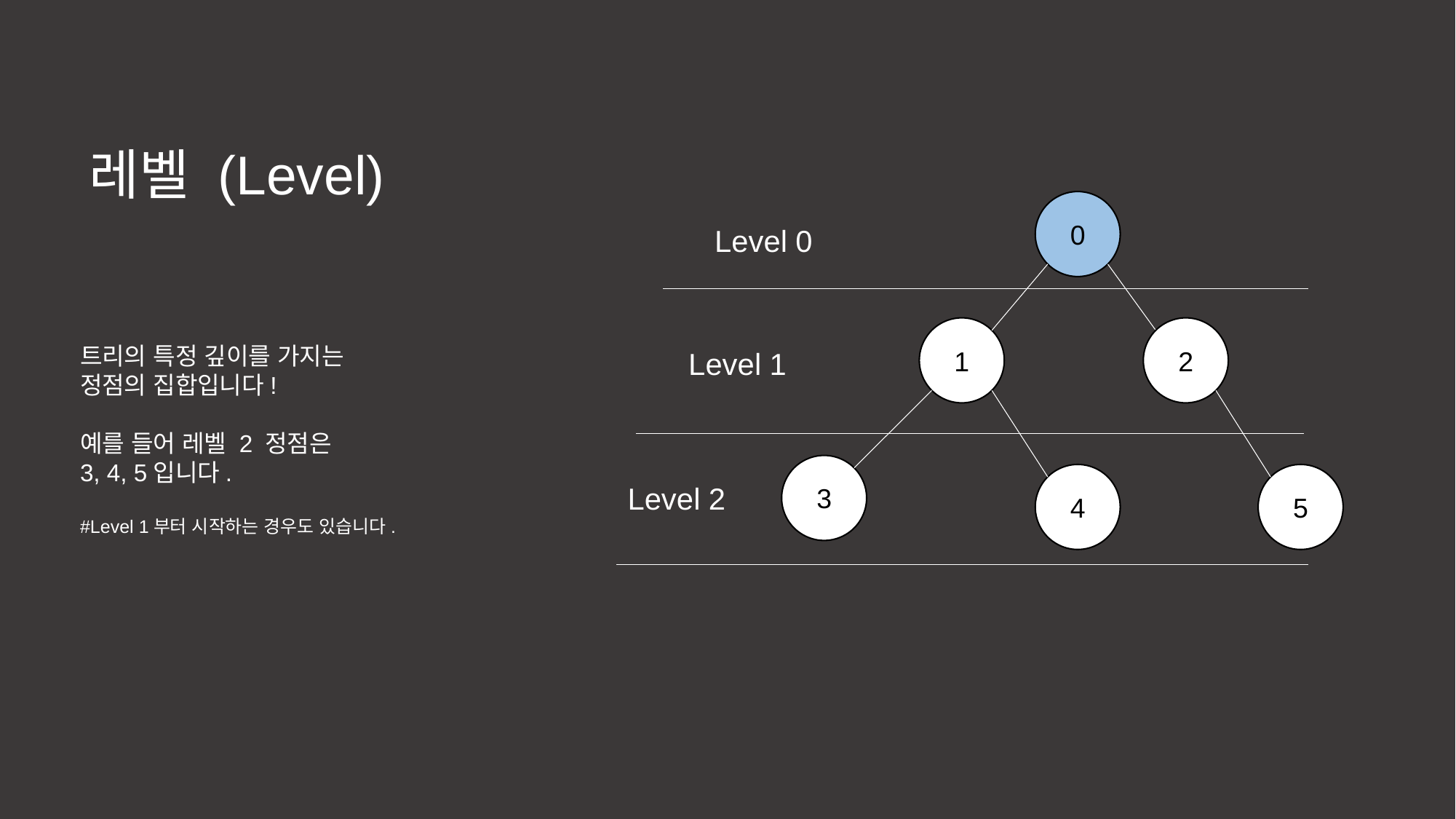

레벨 (Level)
0
Level 0
1
2
트리의 특정 깊이를 가지는
정점의 집합입니다!

예를 들어 레벨 2 정점은
3, 4, 5입니다.

#Level 1부터 시작하는 경우도 있습니다.

Level 1
3
4
5
Level 2